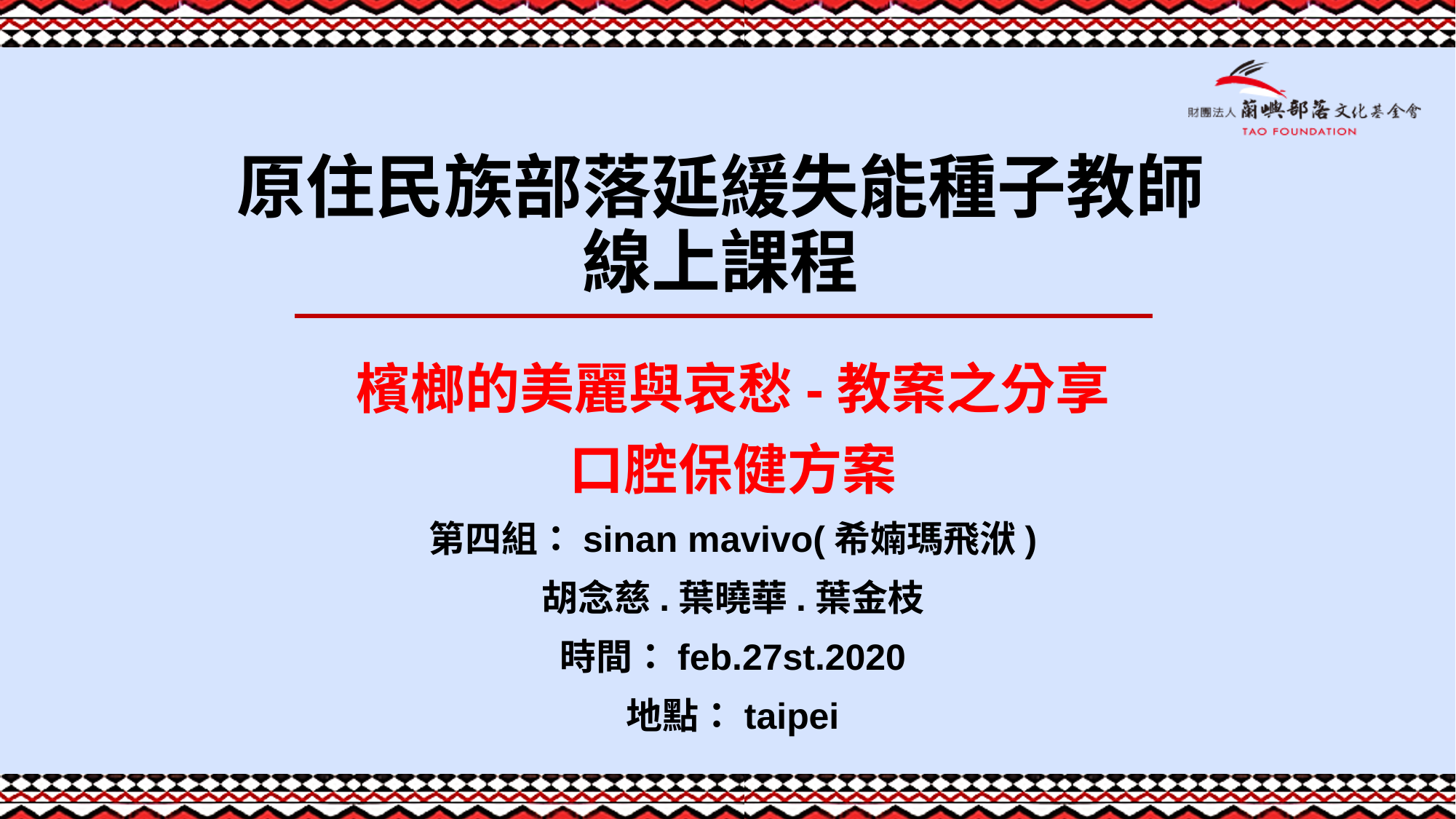

# 原住民族部落延緩失能種子教師 線上課程

檳榔的美麗與哀愁-教案之分享
口腔保健方案
第四組：sinan mavivo(希婻瑪飛洑)
胡念慈.葉曉華.葉金枝
時間：feb.27st.2020
地點：taipei